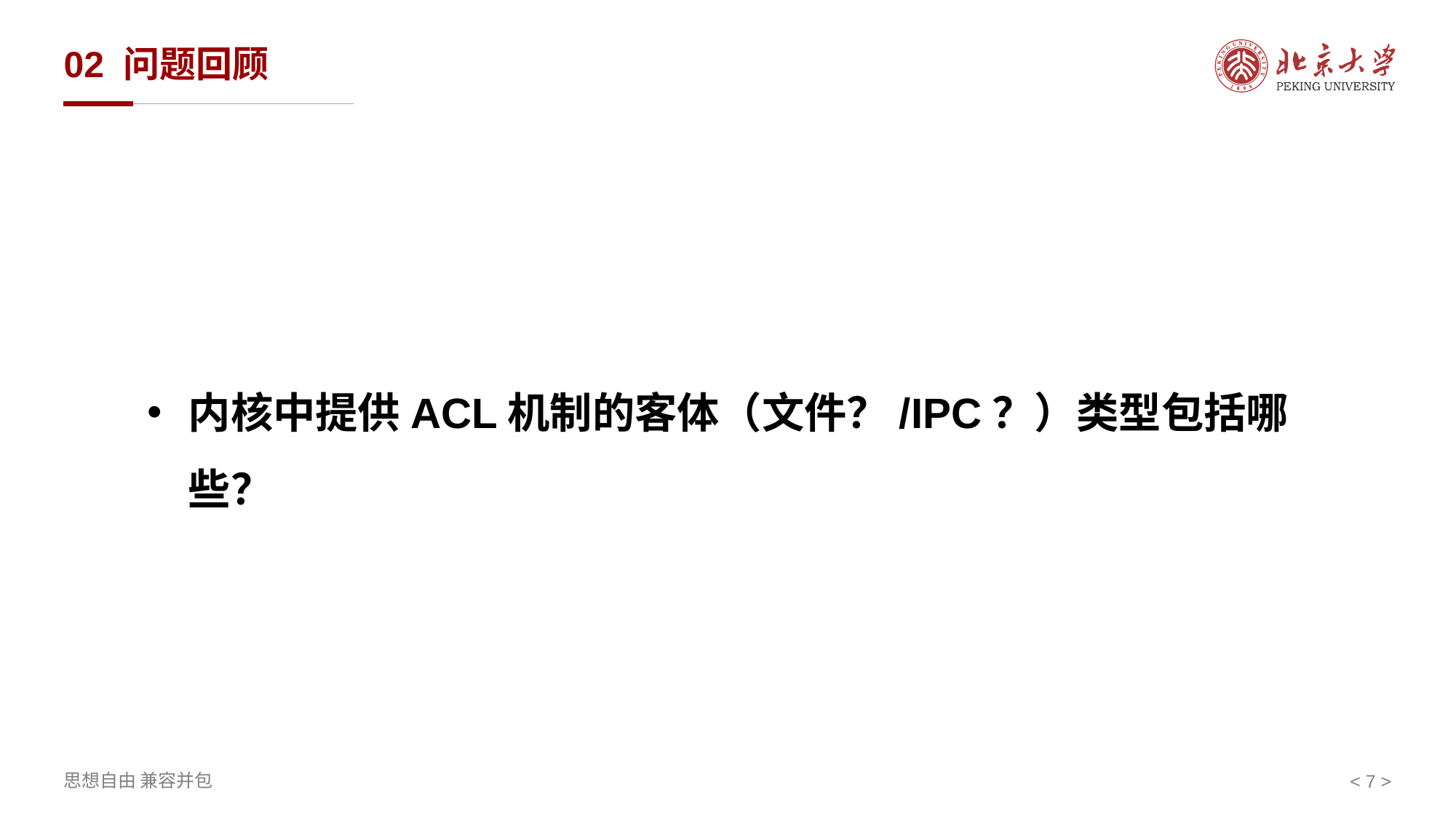

# 02 问题回顾
内核中提供ACL机制的客体（文件？/IPC？）类型包括哪些？
< 7 >